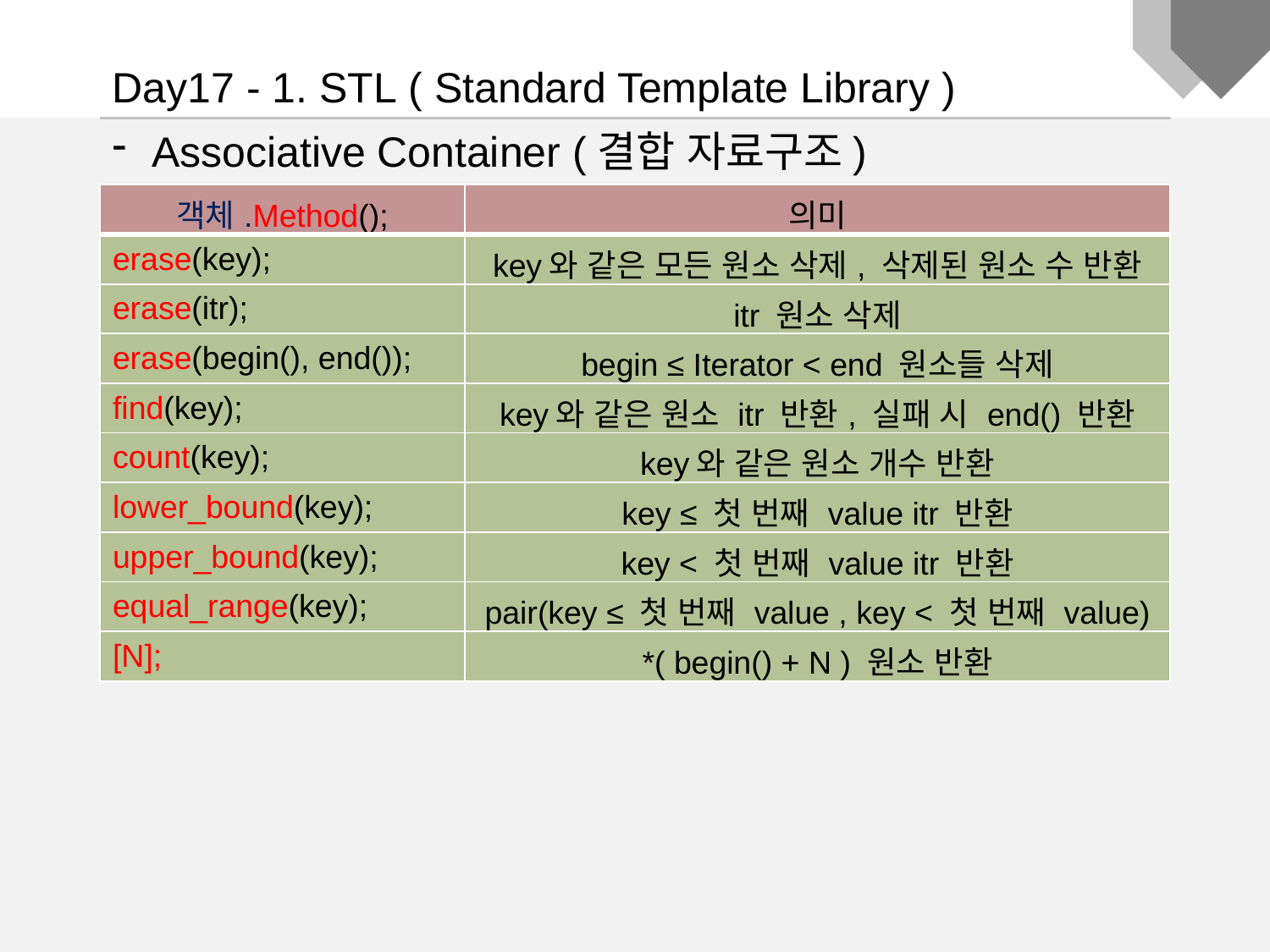

Day17 - 1. STL ( Standard Template Library )
Associative Container (결합 자료구조)
| 객체.Method(); | 의미 |
| --- | --- |
| erase(key); | key와 같은 모든 원소 삭제, 삭제된 원소 수 반환 |
| erase(itr); | itr 원소 삭제 |
| erase(begin(), end()); | begin ≤ Iterator < end 원소들 삭제 |
| find(key); | key와 같은 원소 itr 반환, 실패 시 end() 반환 |
| count(key); | key와 같은 원소 개수 반환 |
| lower\_bound(key); | key ≤ 첫 번째 value itr 반환 |
| upper\_bound(key); | key < 첫 번째 value itr 반환 |
| equal\_range(key); | pair(key ≤ 첫 번째 value , key < 첫 번째 value) |
| [N]; | \*( begin() + N ) 원소 반환 |